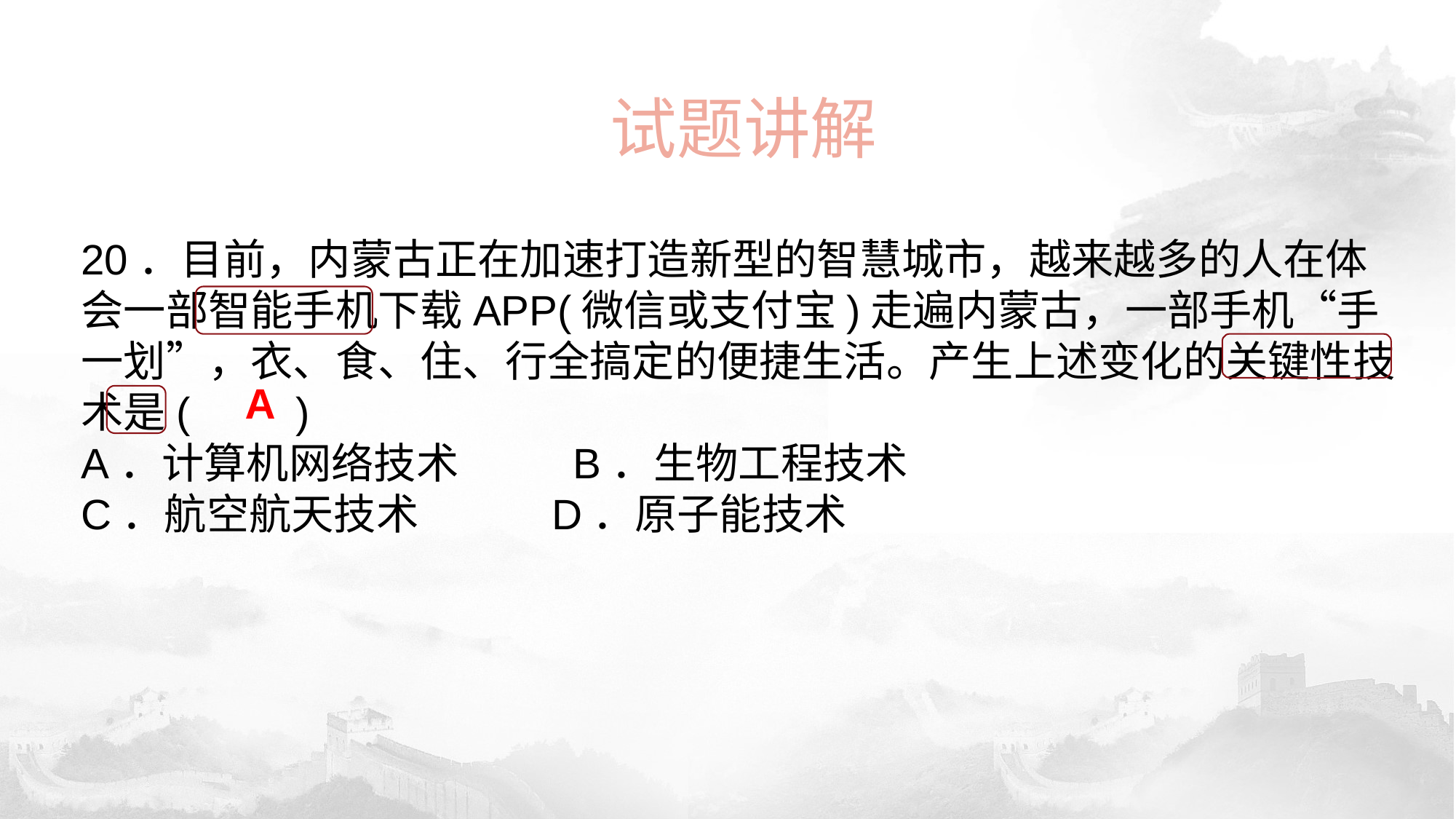

试题讲解
20．目前，内蒙古正在加速打造新型的智慧城市，越来越多的人在体会一部智能手机下载APP(微信或支付宝)走遍内蒙古，一部手机“手一划”，衣、食、住、行全搞定的便捷生活。产生上述变化的关键性技术是(　　)A．计算机网络技术           B．生物工程技术C．航空航天技术             D．原子能技术

A